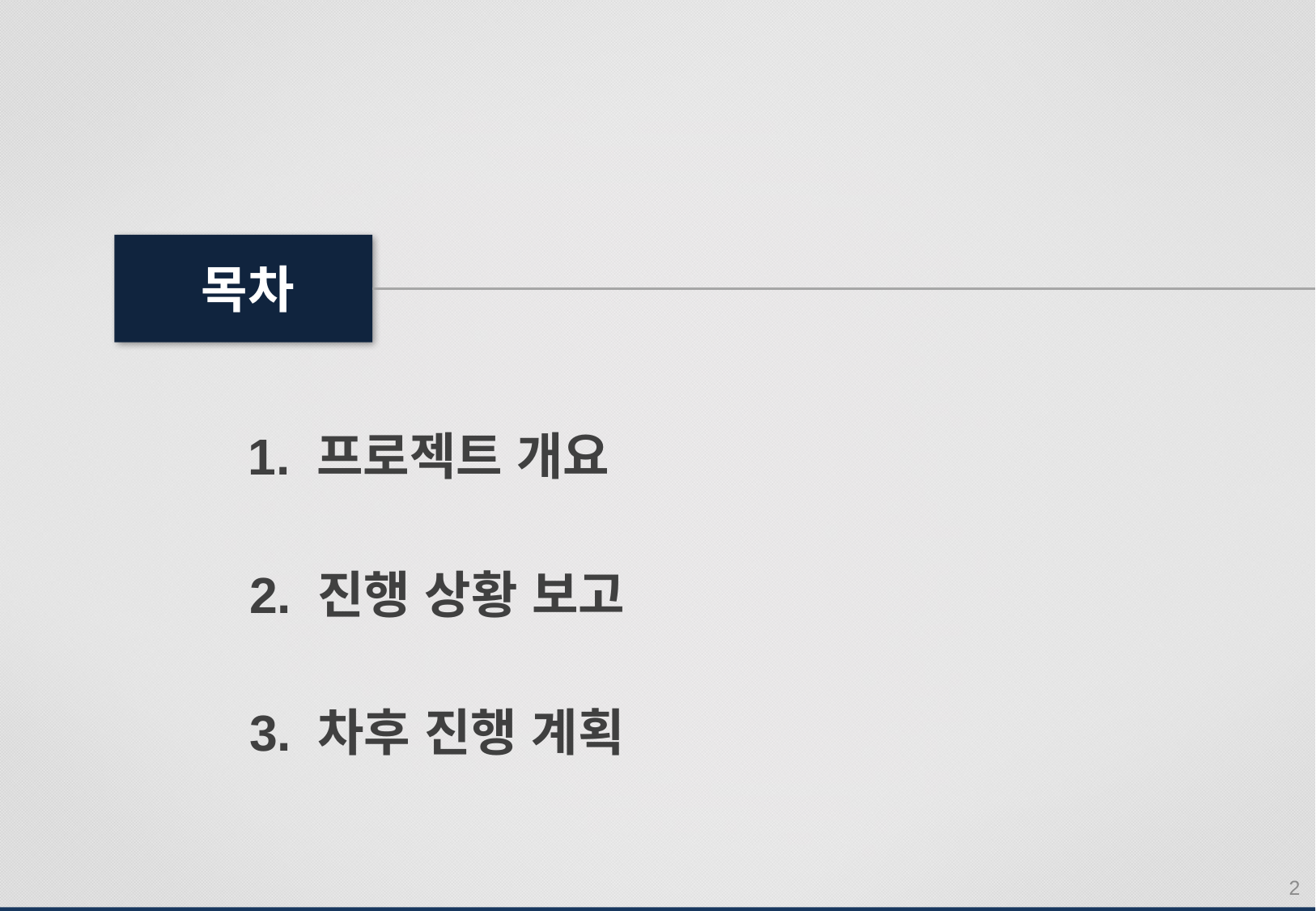

목차
1. 프로젝트 개요
2. 진행 상황 보고
3. 차후 진행 계획
2